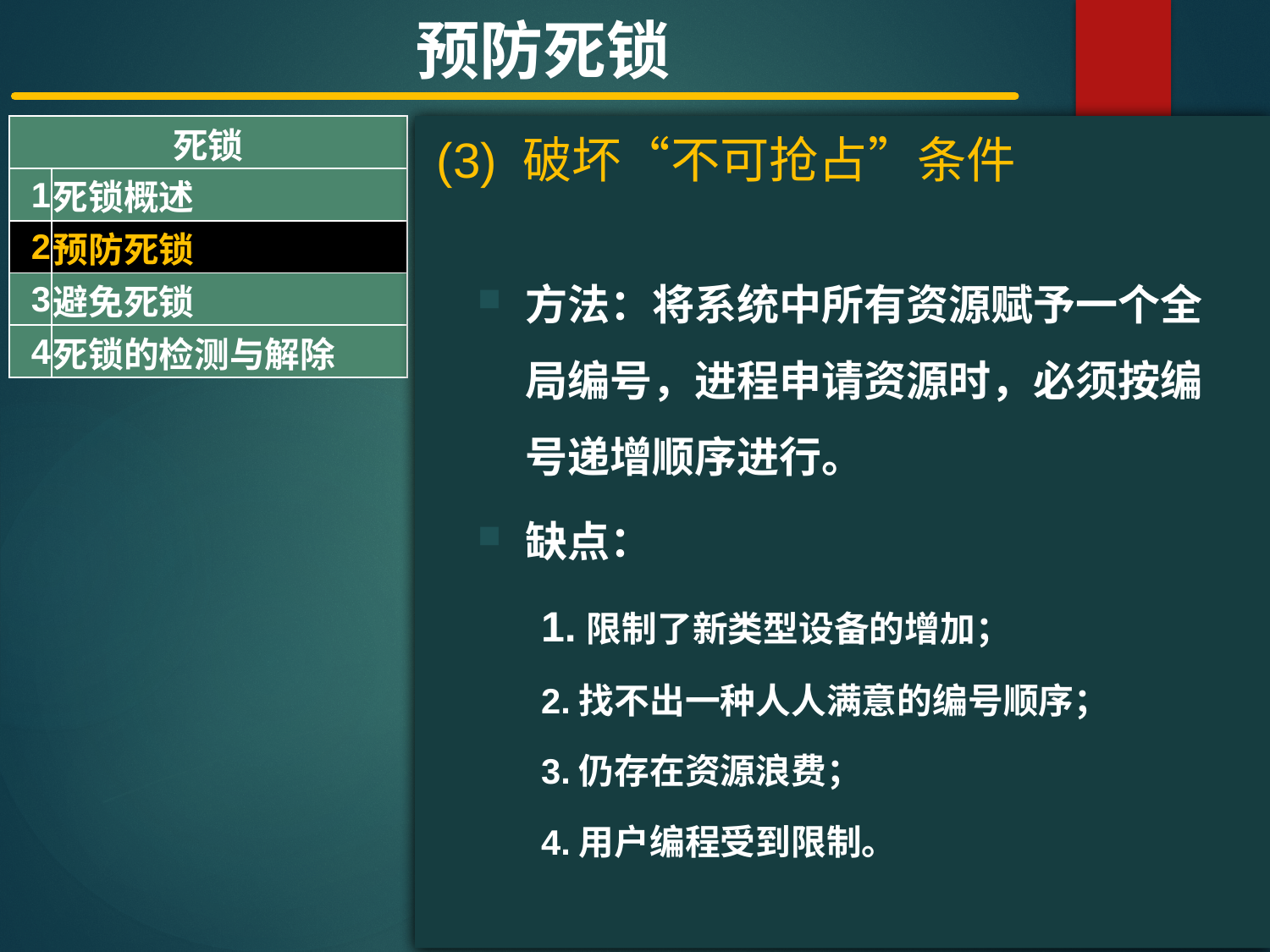

预防死锁
| 死锁 |  |
| --- | --- |
| 1 | 死锁概述 |
| 2 | 预防死锁 |
| 3 | 避免死锁 |
| 4 | 死锁的检测与解除 |
#
(3) 破坏“不可抢占”条件
方法：将系统中所有资源赋予一个全局编号，进程申请资源时，必须按编号递增顺序进行。
缺点：
1.限制了新类型设备的增加；
2.找不出一种人人满意的编号顺序；
3.仍存在资源浪费；
4.用户编程受到限制。